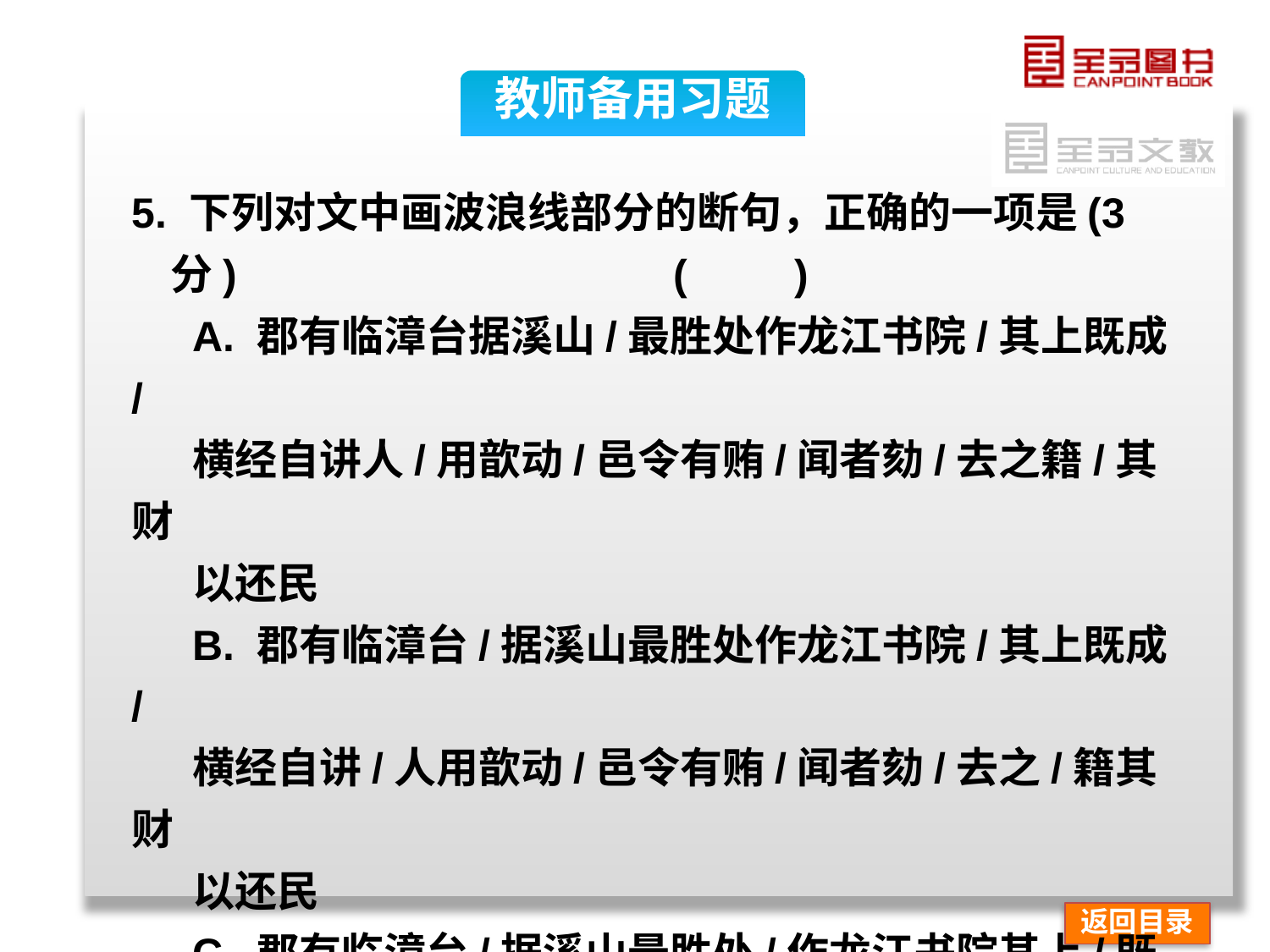

教师备用习题
5. 下列对文中画波浪线部分的断句，正确的一项是(3
   分)                                     (　　)
A. 郡有临漳台据溪山/最胜处作龙江书院/其上既成/
横经自讲人/用歆动/邑令有贿/闻者劾/去之籍/其财
以还民
B. 郡有临漳台/据溪山最胜处作龙江书院/其上既成/
横经自讲/人用歆动/邑令有贿/闻者劾/去之/籍其财
以还民
C. 郡有临漳台/据溪山最胜处/作龙江书院其上/既成
/横经自讲/人用歆动/邑令有贿闻者/劾去之/籍其财
以还民
返回目录